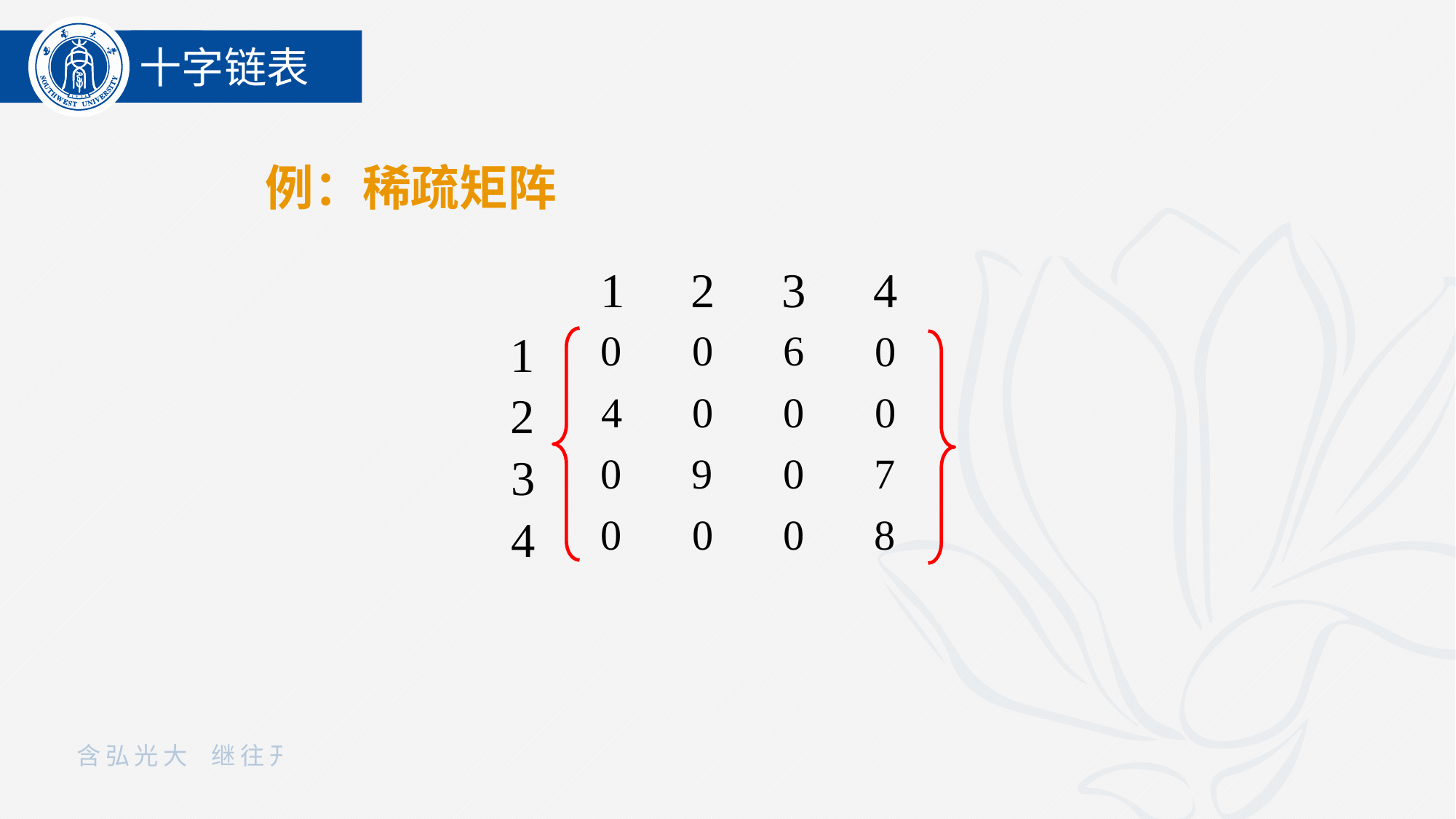

十字链表
例：稀疏矩阵
1
2
3
4
1
0
0
6
0

2
4
0
0
0
3
0
9
0
7
0
0
0
8
4